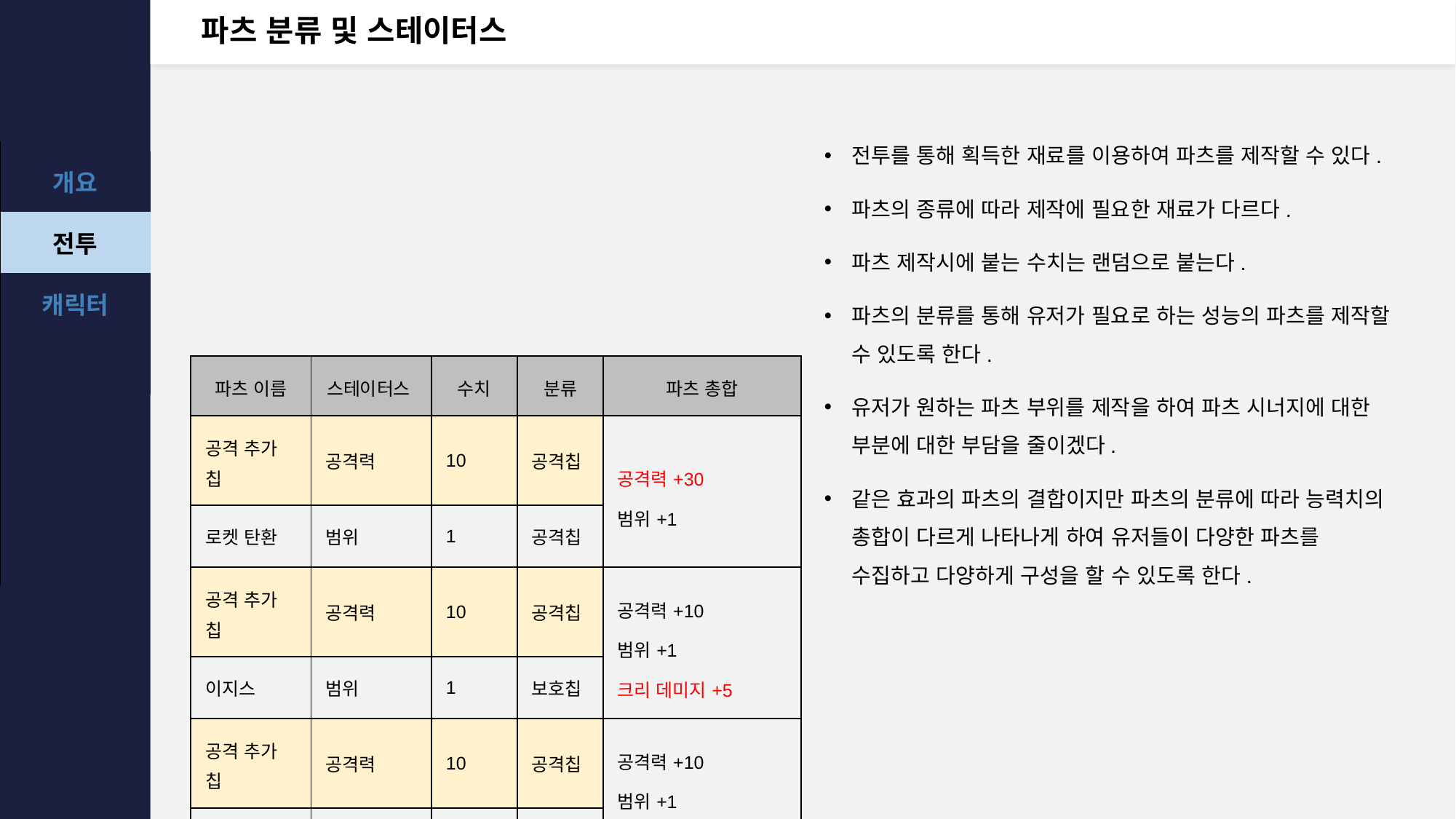

# 파츠 분류 및 스테이터스
전투를 통해 획득한 재료를 이용하여 파츠를 제작할 수 있다.
파츠의 종류에 따라 제작에 필요한 재료가 다르다.
파츠 제작시에 붙는 수치는 랜덤으로 붙는다.
파츠의 분류를 통해 유저가 필요로 하는 성능의 파츠를 제작할 수 있도록 한다.
유저가 원하는 파츠 부위를 제작을 하여 파츠 시너지에 대한 부분에 대한 부담을 줄이겠다.
같은 효과의 파츠의 결합이지만 파츠의 분류에 따라 능력치의 총합이 다르게 나타나게 하여 유저들이 다양한 파츠를 수집하고 다양하게 구성을 할 수 있도록 한다.

| 분류 | 공격칩 | 보호칩 | 지원칩 |
| --- | --- | --- | --- |
| 개별 | 공격력, 명중확률 | 방어력 | 크리티컬 확률, 크리티컬 데미지 |
| 공용 | 범위, 행동력, 장전속도 |  |  |
| 등급 | 등급이 높을 수록 필요한 재료가 많아 진다. |  |  |
| 코스트 | 등급이 높을 수록 코스트 값이 높아 진다. |  |  |
| 수치 | 등급이 높을 수록 기본 수치값이 높아 진다. |  |  |
|  |  |  |  |
| 파츠 이름 | 스테이터스 | 수치 | 분류 | 파츠 총합 |
| --- | --- | --- | --- | --- |
| 공격 추가 칩 | 공격력 | 10 | 공격칩 | 공격력+30 범위+1 |
| 로켓 탄환 | 범위 | 1 | 공격칩 |  |
| 공격 추가 칩 | 공격력 | 10 | 공격칩 | 공격력+10 범위+1 크리 데미지+5 |
| 이지스 | 범위 | 1 | 보호칩 |  |
| 공격 추가 칩 | 공격력 | 10 | 공격칩 | 공격력+10 범위+1 명중확률+5 |
| 유도 탄 | 범위 | 1 | 지원칩 |  |